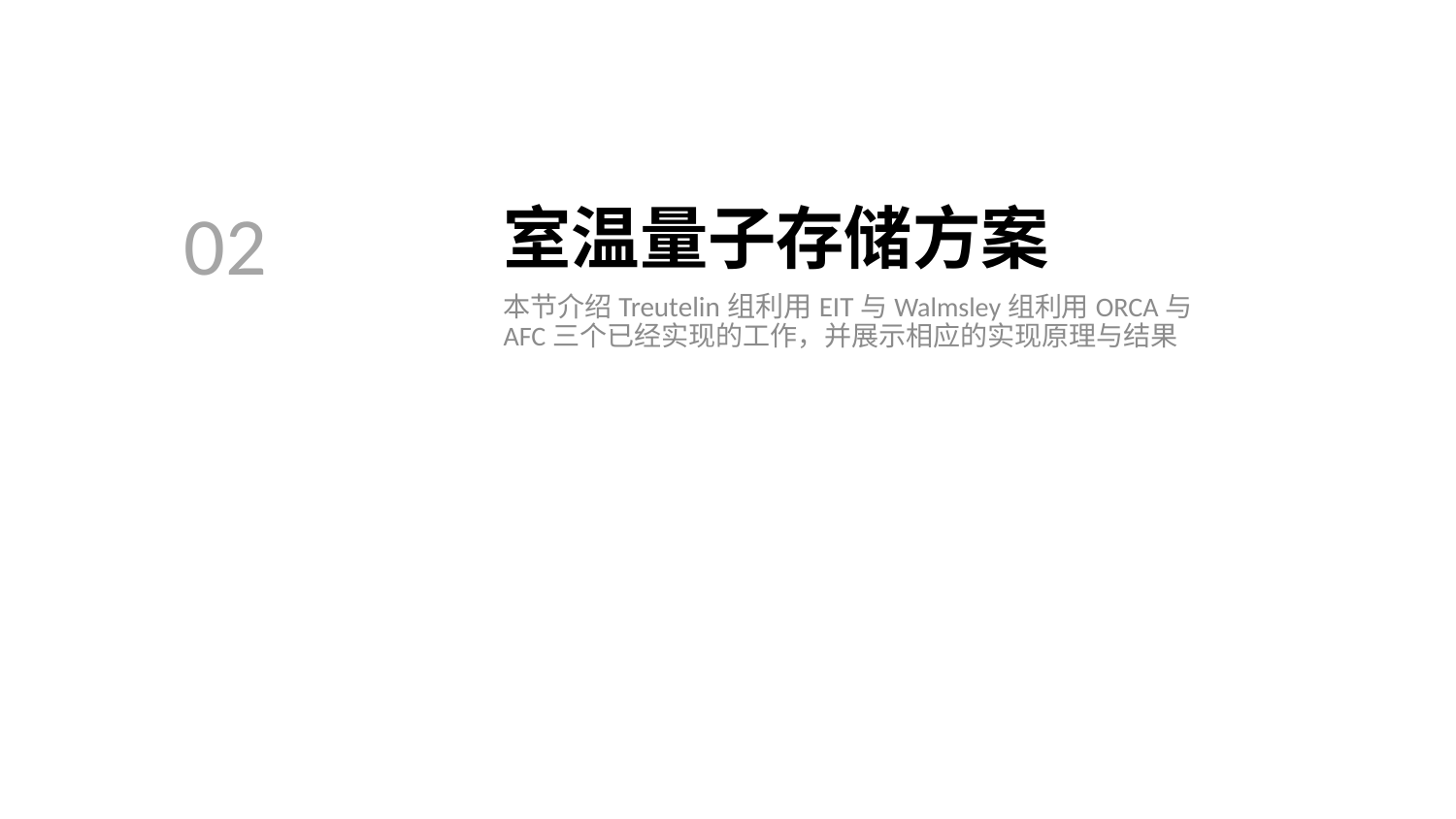

# 室温量子存储方案
02
本节介绍Treutelin组利用EIT与Walmsley组利用ORCA与AFC三个已经实现的工作，并展示相应的实现原理与结果
16